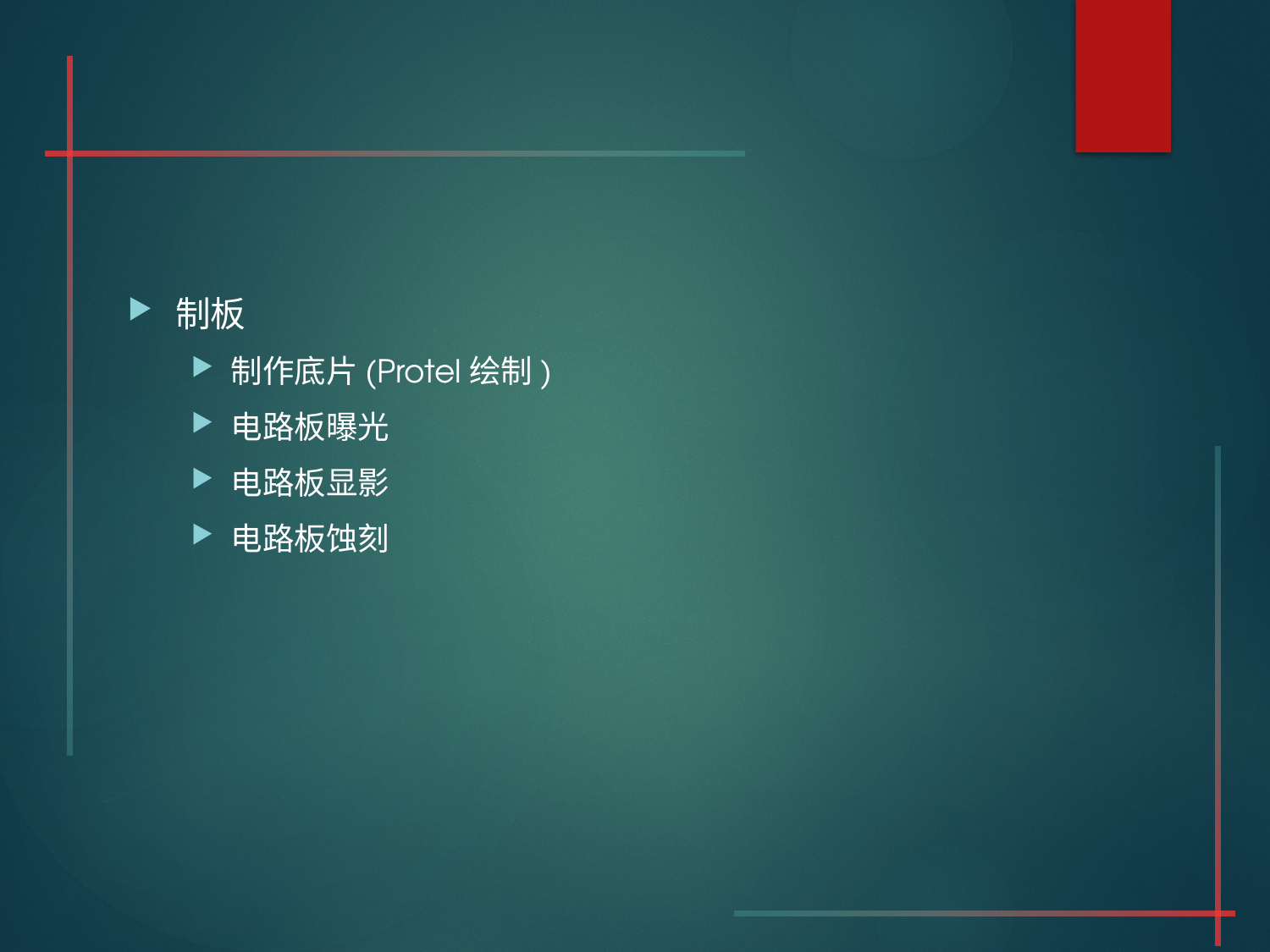

68
#
制板
制作底片(Protel绘制)
电路板曝光
电路板显影
电路板蚀刻